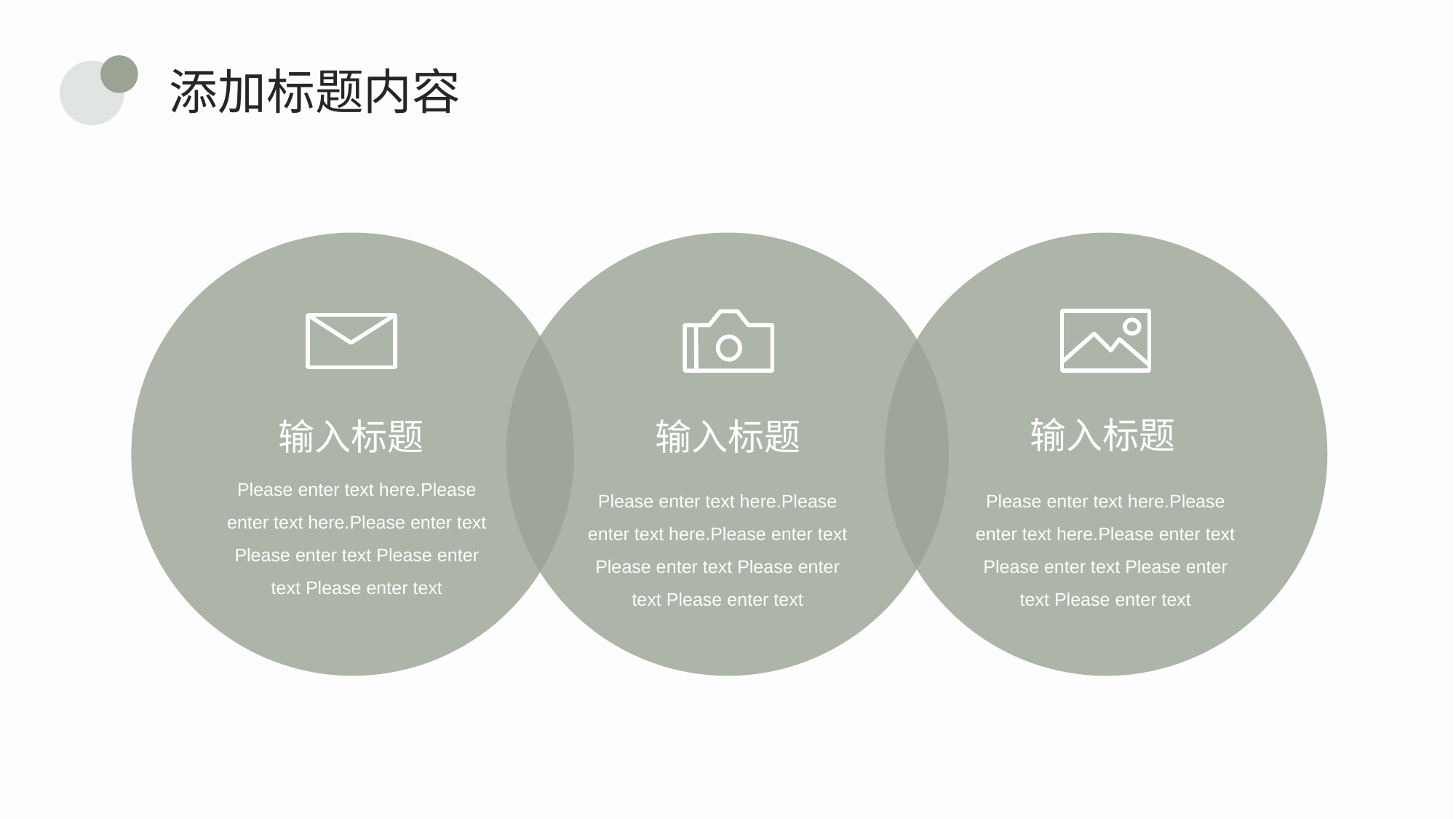

添加标题内容

输入标题
输入标题
输入标题
Please enter text here.Please enter text here.Please enter text Please enter text Please enter text Please enter text
Please enter text here.Please enter text here.Please enter text Please enter text Please enter text Please enter text
Please enter text here.Please enter text here.Please enter text Please enter text Please enter text Please enter text